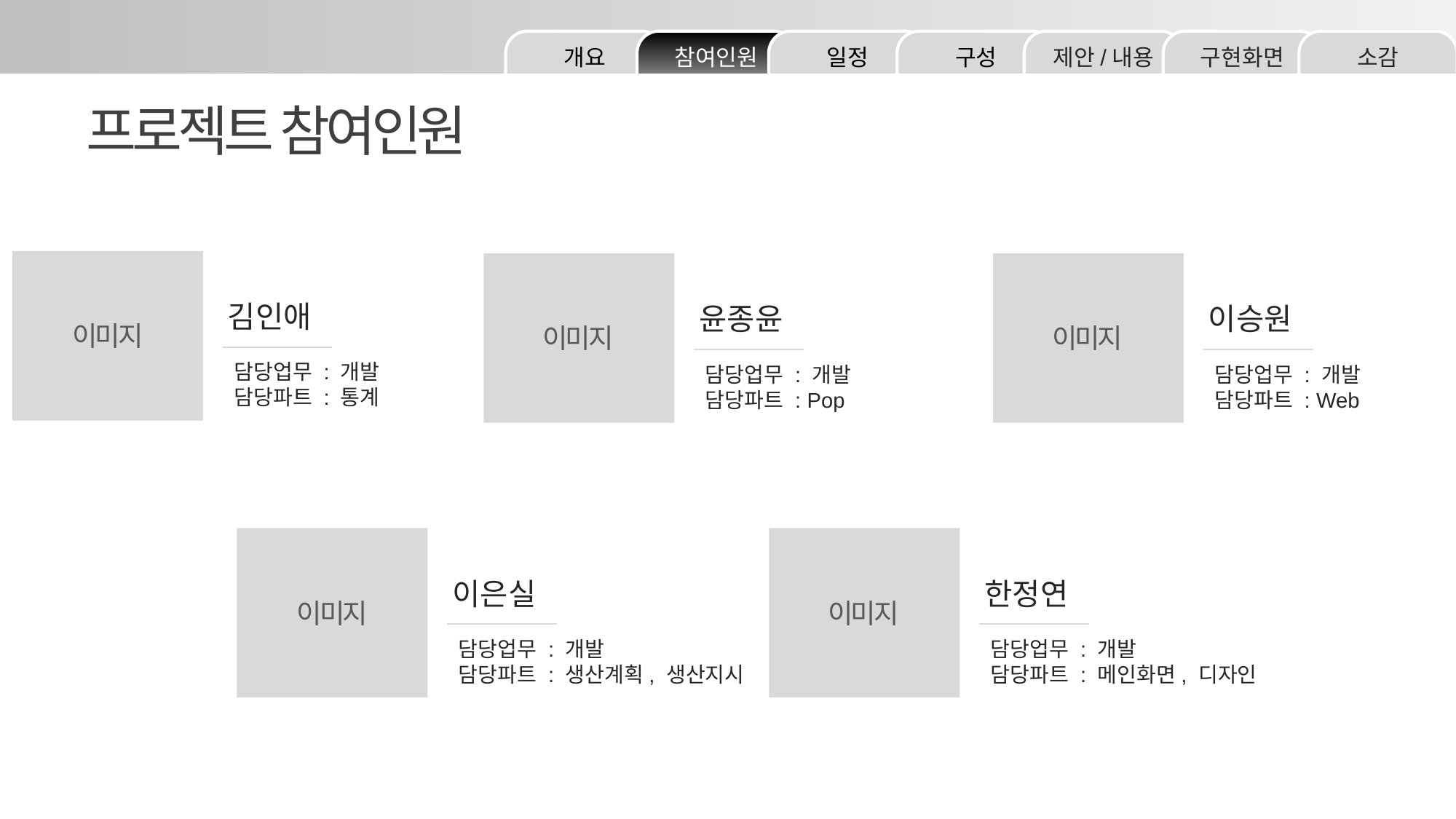

소감
구현화면
제안/내용
구성
일정
참여인원
개요

프로젝트 참여인원

김인애
이미지
담당업무 : 개발
담당파트 : 통계

윤종윤
이미지
담당업무 : 개발
담당파트 : Pop

이승원
이미지
담당업무 : 개발
담당파트 : Web

한정연
이미지
담당업무 : 개발
담당파트 : 메인화면, 디자인

이은실
이미지
담당업무 : 개발
담당파트 : 생산계획, 생산지시